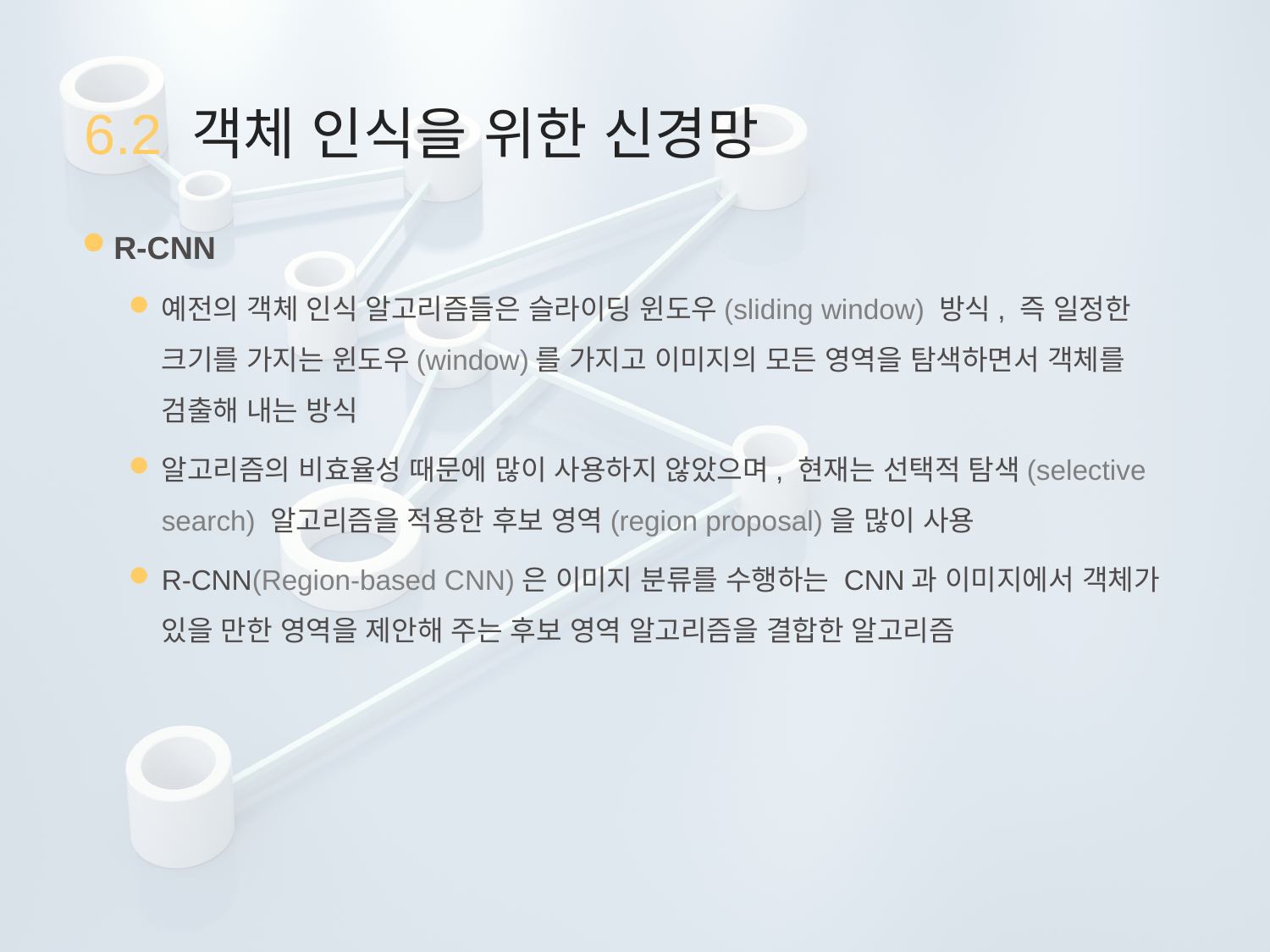

# 6.2 객체 인식을 위한 신경망
R-CNN
예전의 객체 인식 알고리즘들은 슬라이딩 윈도우(sliding window) 방식, 즉 일정한 크기를 가지는 윈도우(window)를 가지고 이미지의 모든 영역을 탐색하면서 객체를 검출해 내는 방식
알고리즘의 비효율성 때문에 많이 사용하지 않았으며, 현재는 선택적 탐색(selective search) 알고리즘을 적용한 후보 영역(region proposal)을 많이 사용
R-CNN(Region-based CNN)은 이미지 분류를 수행하는 CNN과 이미지에서 객체가 있을 만한 영역을 제안해 주는 후보 영역 알고리즘을 결합한 알고리즘